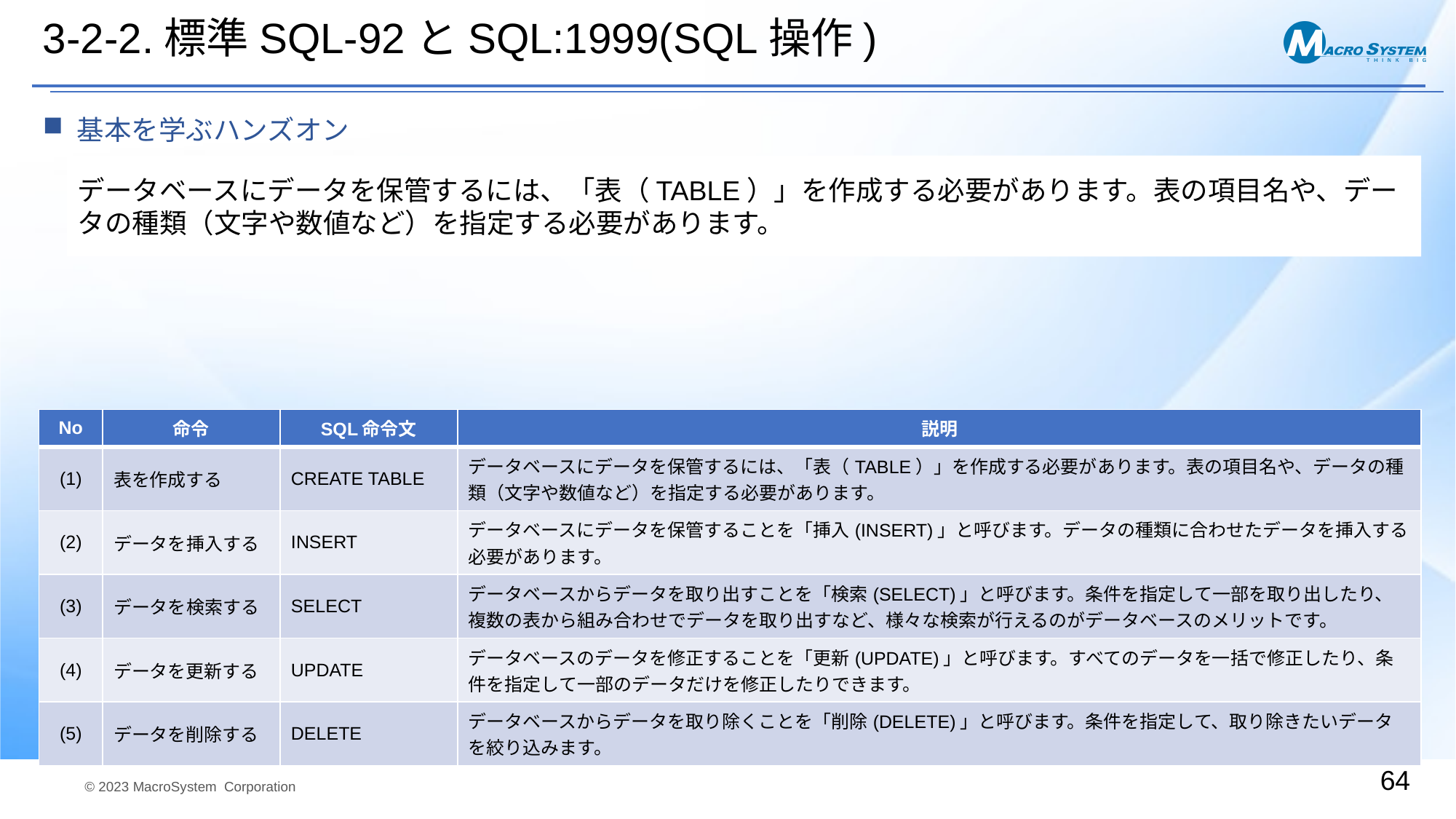

# 3-2-2.標準SQL-92とSQL:1999(SQL操作)
基本を学ぶハンズオン
データベースにデータを保管するには、「表（TABLE）」を作成する必要があります。表の項目名や、データの種類（文字や数値など）を指定する必要があります。
| No | 命令 | SQL命令文 | 説明 |
| --- | --- | --- | --- |
| (1) | 表を作成する | CREATE TABLE | データベースにデータを保管するには、「表（TABLE）」を作成する必要があります。表の項目名や、データの種類（文字や数値など）を指定する必要があります。 |
| (2) | データを挿入する | INSERT | データベースにデータを保管することを「挿入(INSERT)」と呼びます。データの種類に合わせたデータを挿入する必要があります。 |
| (3) | データを検索する | SELECT | データベースからデータを取り出すことを「検索(SELECT)」と呼びます。条件を指定して一部を取り出したり、複数の表から組み合わせでデータを取り出すなど、様々な検索が行えるのがデータベースのメリットです。 |
| (4) | データを更新する | UPDATE | データベースのデータを修正することを「更新(UPDATE)」と呼びます。すべてのデータを一括で修正したり、条件を指定して一部のデータだけを修正したりできます。 |
| (5) | データを削除する | DELETE | データベースからデータを取り除くことを「削除(DELETE)」と呼びます。条件を指定して、取り除きたいデータを絞り込みます。 |